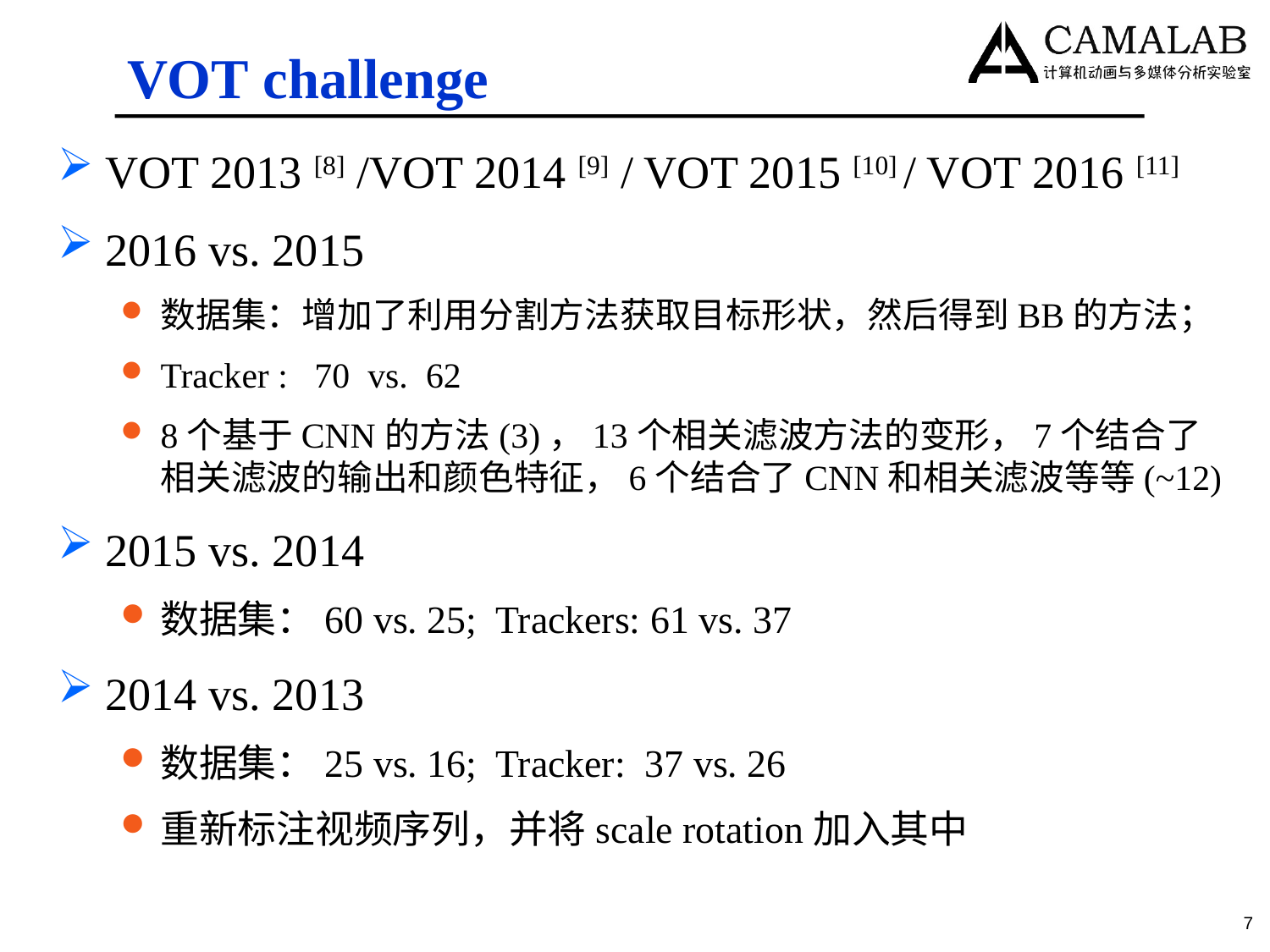

# VOT challenge
VOT 2013 [8] /VOT 2014 [9] / VOT 2015 [10] / VOT 2016 [11]
2016 vs. 2015
数据集：增加了利用分割方法获取目标形状，然后得到BB的方法；
Tracker :   70  vs.  62
8个基于CNN的方法(3)，13个相关滤波方法的变形，7个结合了相关滤波的输出和颜色特征，6个结合了CNN和相关滤波等等(~12)
2015 vs. 2014
数据集：60 vs. 25;  Trackers: 61 vs. 37
2014 vs. 2013
数据集：25 vs. 16;  Tracker:  37 vs. 26
重新标注视频序列，并将scale rotation加入其中